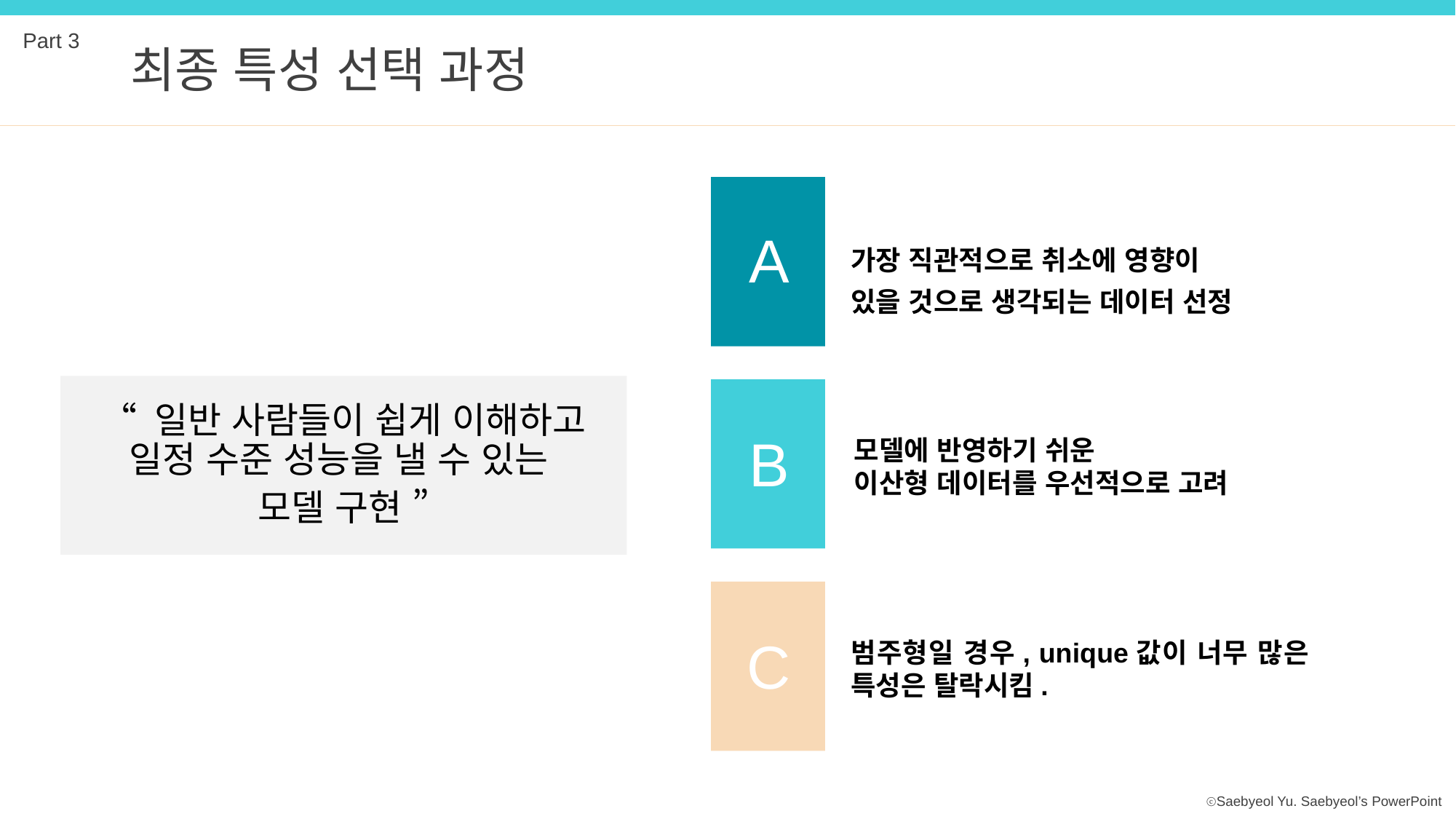

Part 3
최종 특성 선택 과정

A
가장 직관적으로 취소에 영향이
있을 것으로 생각되는 데이터 선정

“ 일반 사람들이 쉽게 이해하고 일정 수준 성능을 낼 수 있는
모델 구현 ”

B
모델에 반영하기 쉬운
이산형 데이터를 우선적으로 고려

C
범주형일 경우, unique값이 너무 많은 특성은 탈락시킴.